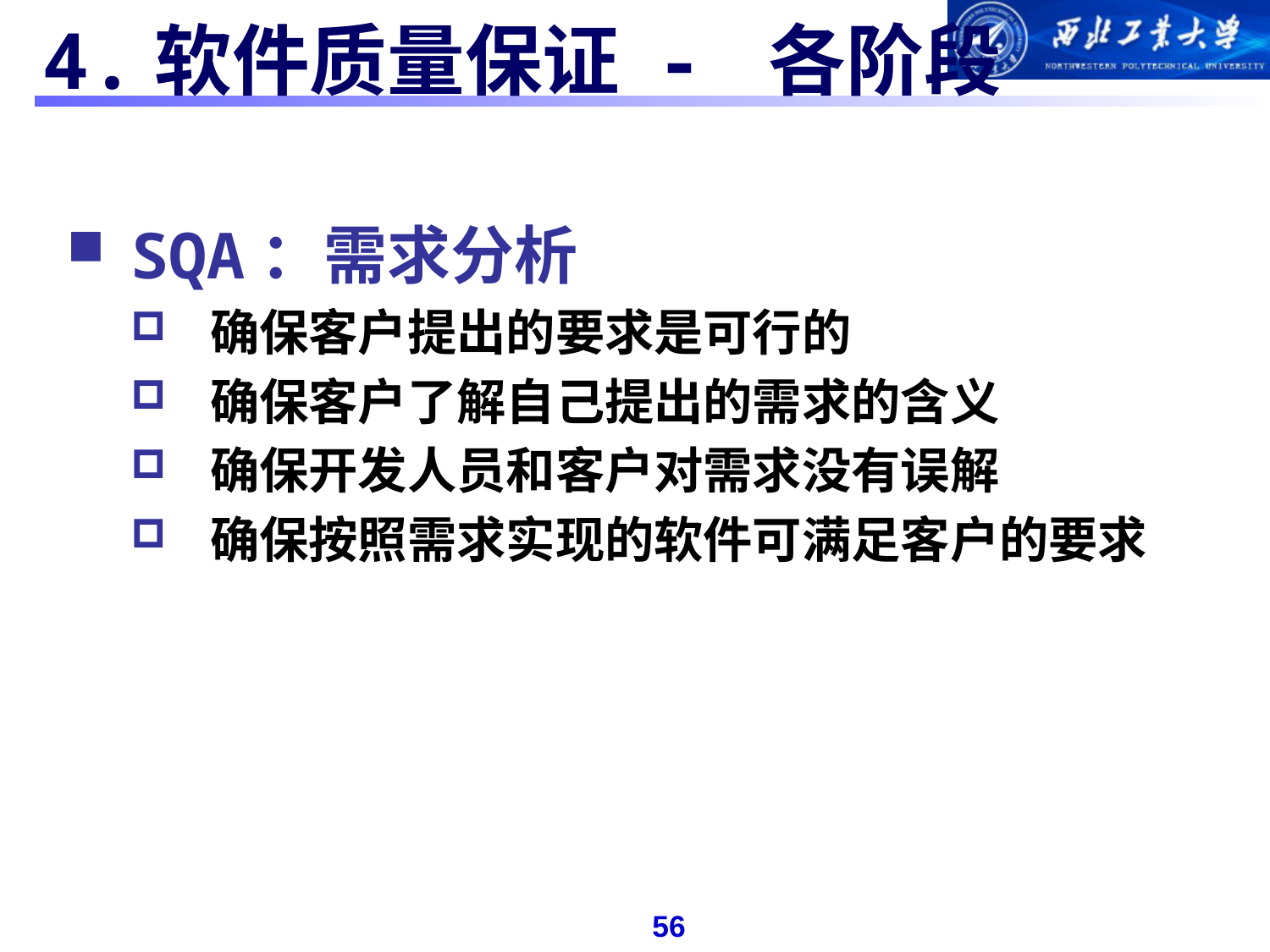

# 4.软件质量保证 - 各阶段

SQA：需求分析
确保客户提出的要求是可行的
确保客户了解自己提出的需求的含义
确保开发人员和客户对需求没有误解
确保按照需求实现的软件可满足客户的要求